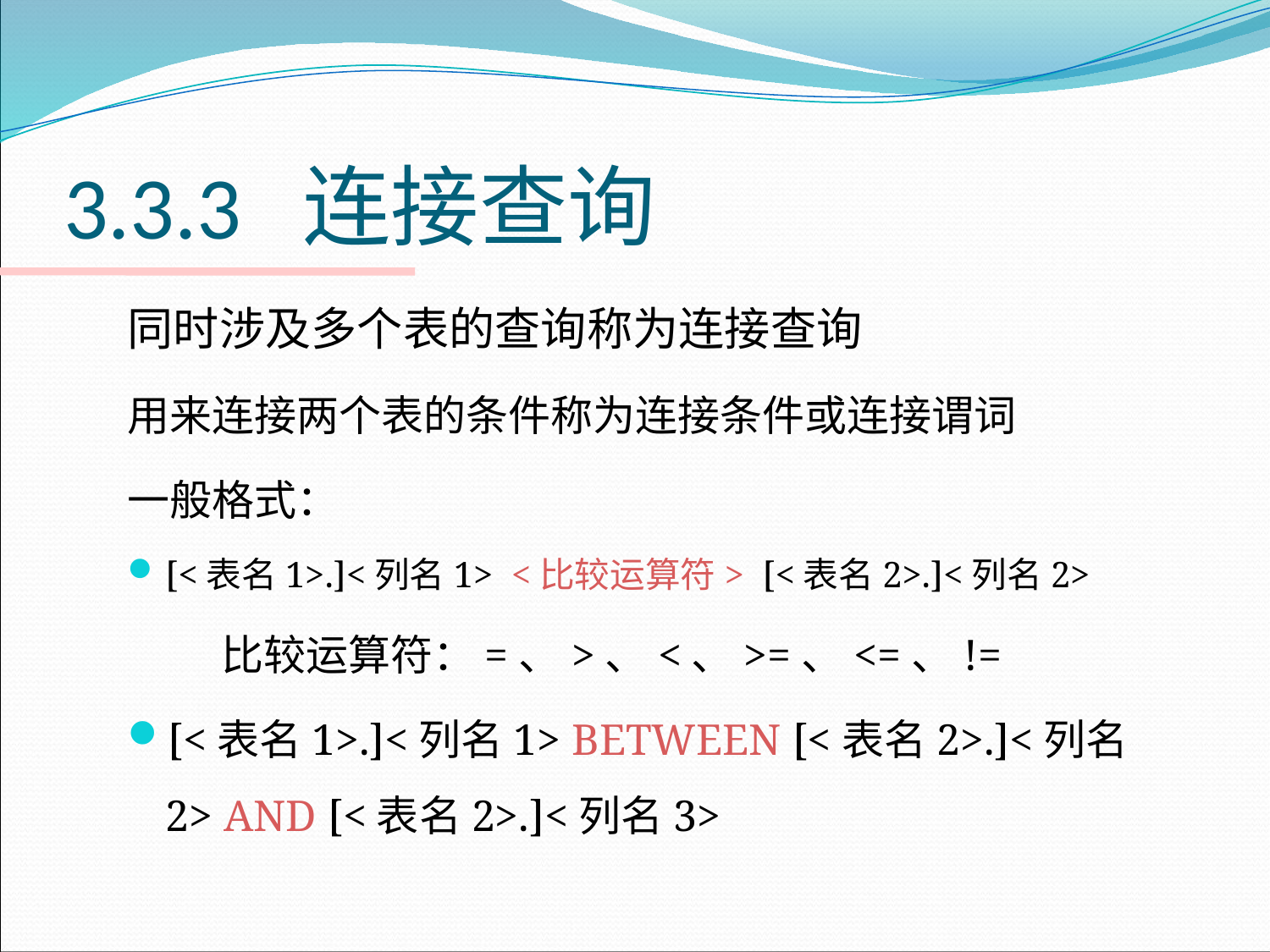

# 3.3.3  连接查询
同时涉及多个表的查询称为连接查询
用来连接两个表的条件称为连接条件或连接谓词
一般格式：
[<表名1>.]<列名1>  <比较运算符>  [<表名2>.]<列名2>
   比较运算符：=、>、<、>=、<=、!=
[<表名1>.]<列名1> BETWEEN [<表名2>.]<列名2> AND [<表名2>.]<列名3>

288